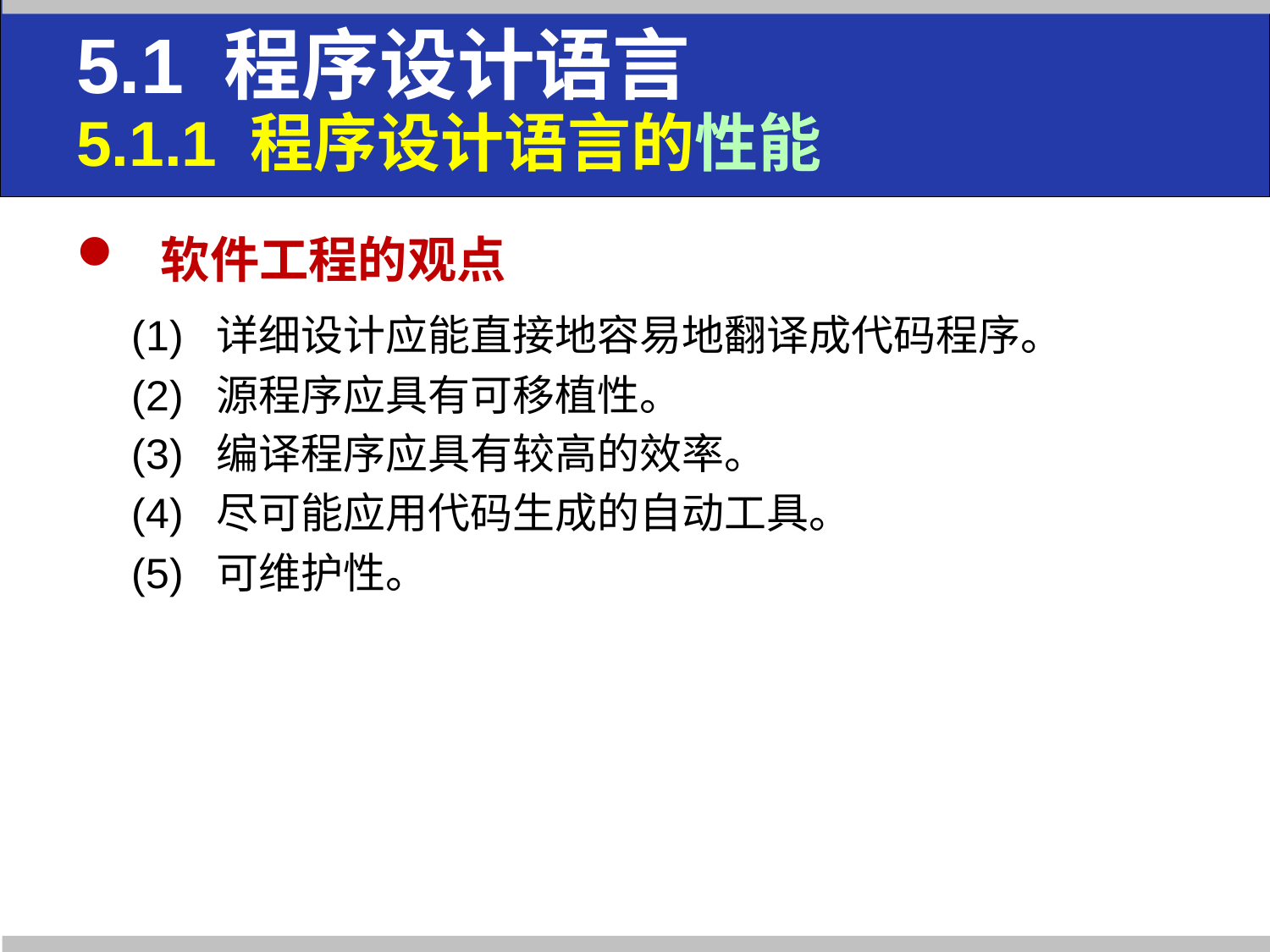

# 5.1 程序设计语言 5.1.1 程序设计语言的性能
软件工程的观点
详细设计应能直接地容易地翻译成代码程序。
源程序应具有可移植性。
编译程序应具有较高的效率。
尽可能应用代码生成的自动工具。
可维护性。
643